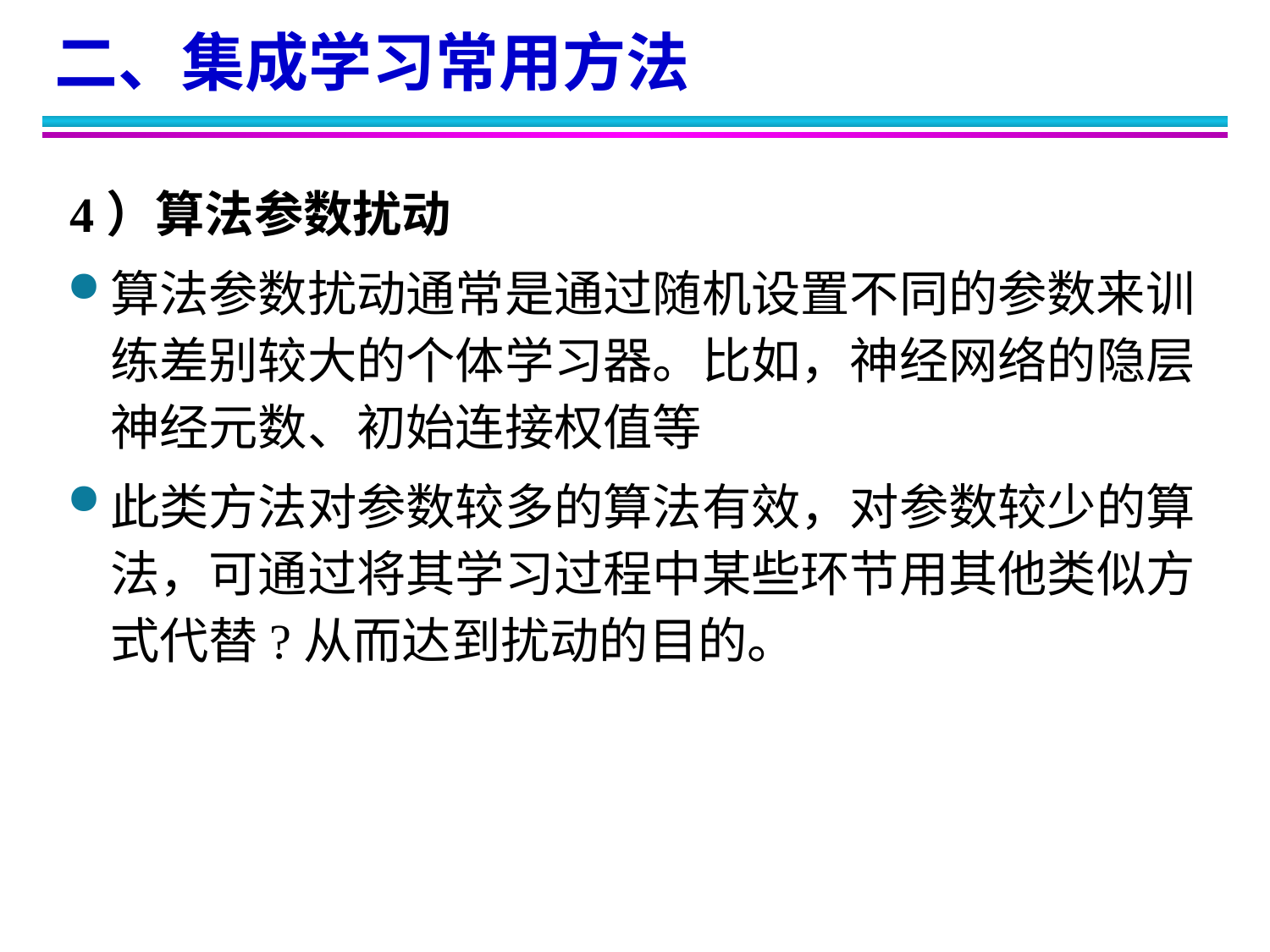

二、集成学习常用方法
4）算法参数扰动
算法参数扰动通常是通过随机设置不同的参数来训练差别较大的个体学习器。比如，神经网络的隐层神经元数、初始连接权值等
此类方法对参数较多的算法有效，对参数较少的算法，可通过将其学习过程中某些环节用其他类似方式代替?从而达到扰动的目的。